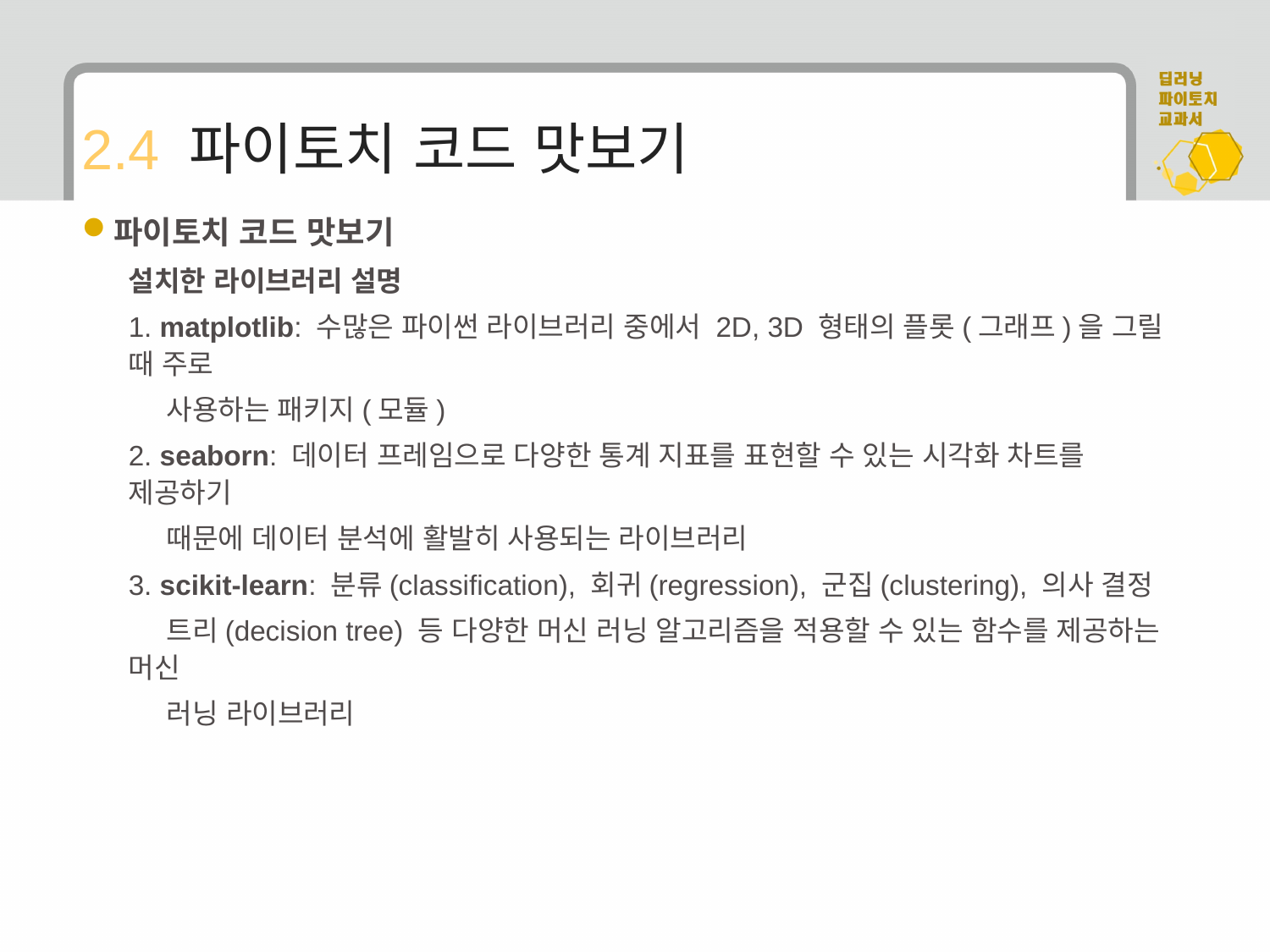

# 2.4 파이토치 코드 맛보기
파이토치 코드 맛보기
설치한 라이브러리 설명
1. matplotlib: 수많은 파이썬 라이브러리 중에서 2D, 3D 형태의 플롯(그래프)을 그릴 때 주로
    사용하는 패키지(모듈)
2. seaborn: 데이터 프레임으로 다양한 통계 지표를 표현할 수 있는 시각화 차트를 제공하기
    때문에 데이터 분석에 활발히 사용되는 라이브러리
3. scikit-learn: 분류(classification), 회귀(regression), 군집(clustering), 의사 결정
    트리(decision tree) 등 다양한 머신 러닝 알고리즘을 적용할 수 있는 함수를 제공하는 머신
    러닝 라이브러리